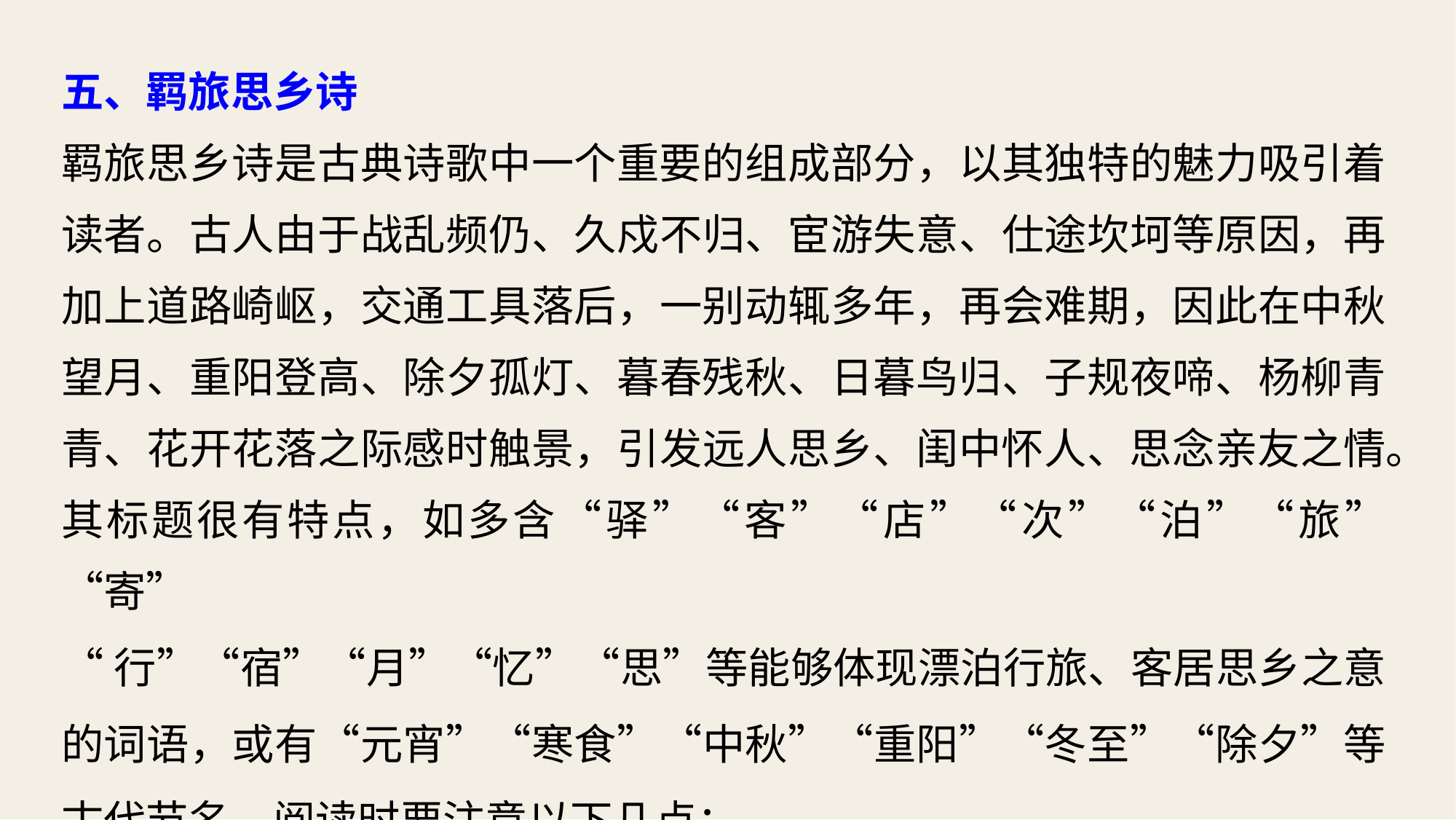

五、羁旅思乡诗
羁旅思乡诗是古典诗歌中一个重要的组成部分，以其独特的魅力吸引着读者。古人由于战乱频仍、久戍不归、宦游失意、仕途坎坷等原因，再加上道路崎岖，交通工具落后，一别动辄多年，再会难期，因此在中秋望月、重阳登高、除夕孤灯、暮春残秋、日暮鸟归、子规夜啼、杨柳青青、花开花落之际感时触景，引发远人思乡、闺中怀人、思念亲友之情。其标题很有特点，如多含“驿”“客”“店”“次”“泊”“旅”“寄”
“行”“宿”“月”“忆”“思”等能够体现漂泊行旅、客居思乡之意的词语，或有“元宵”“寒食”“中秋”“重阳”“冬至”“除夕”等古代节名。阅读时要注意以下几点：